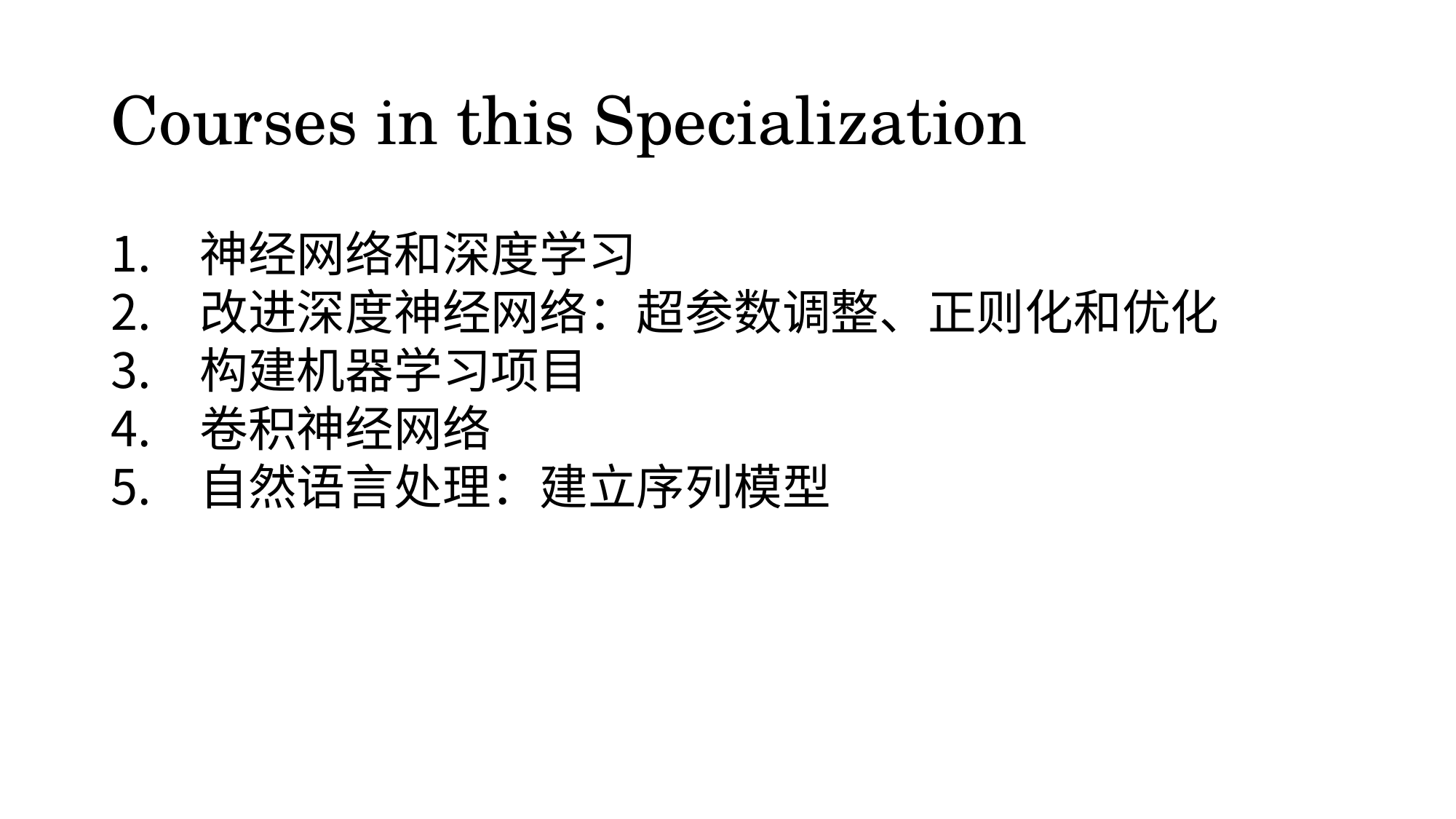

# Courses in this Specialization
神经网络和深度学习
改进深度神经网络：超参数调整、正则化和优化
构建机器学习项目
卷积神经网络
自然语言处理：建立序列模型